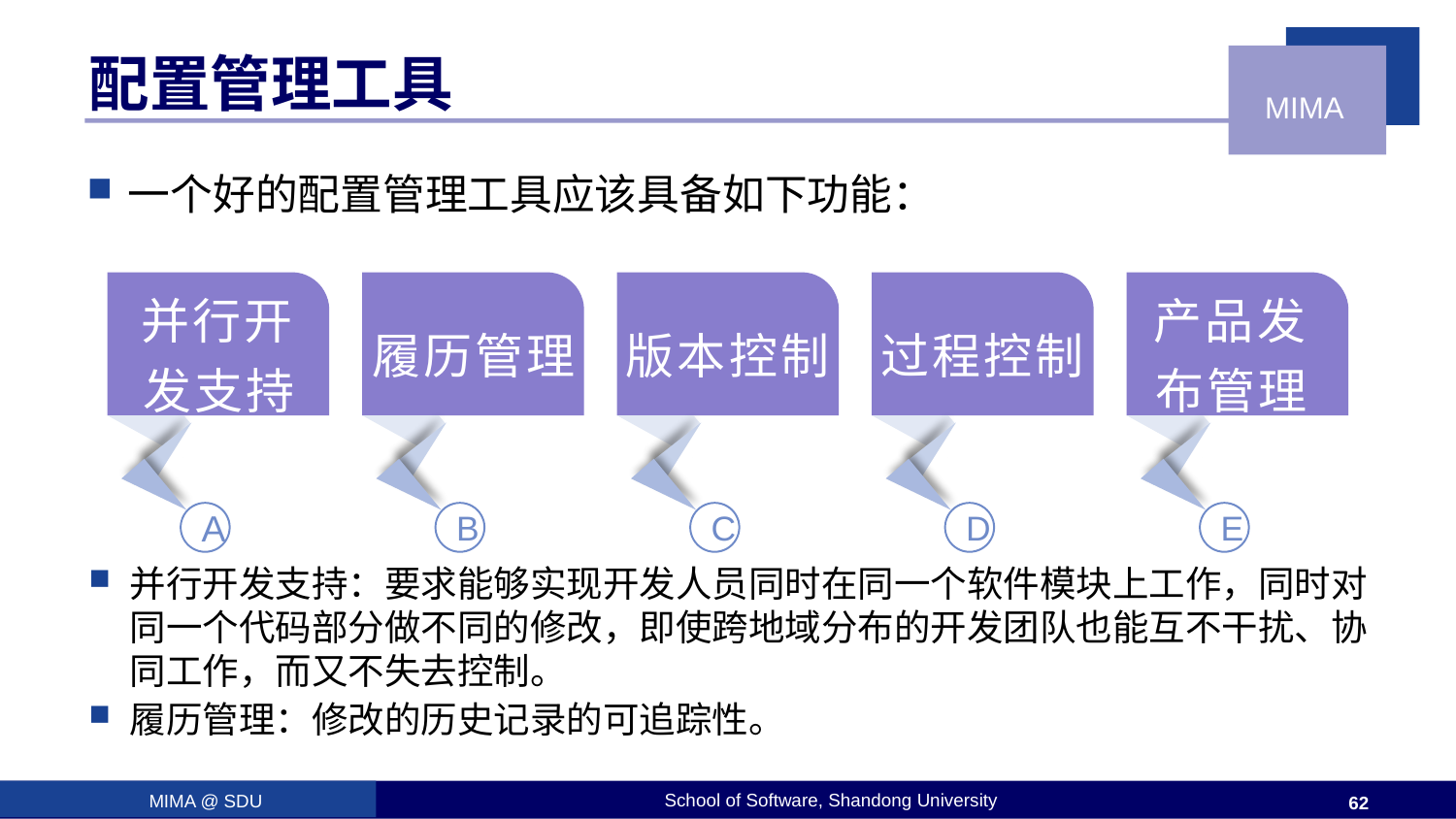

# 配置管理工具
一个好的配置管理工具应该具备如下功能：

A

B

C

D

E
履历管理
版本控制
过程控制
并行开发支持
产品发布管理
并行开发支持：要求能够实现开发人员同时在同一个软件模块上工作，同时对同一个代码部分做不同的修改，即使跨地域分布的开发团队也能互不干扰、协同工作，而又不失去控制。
履历管理：修改的历史记录的可追踪性。